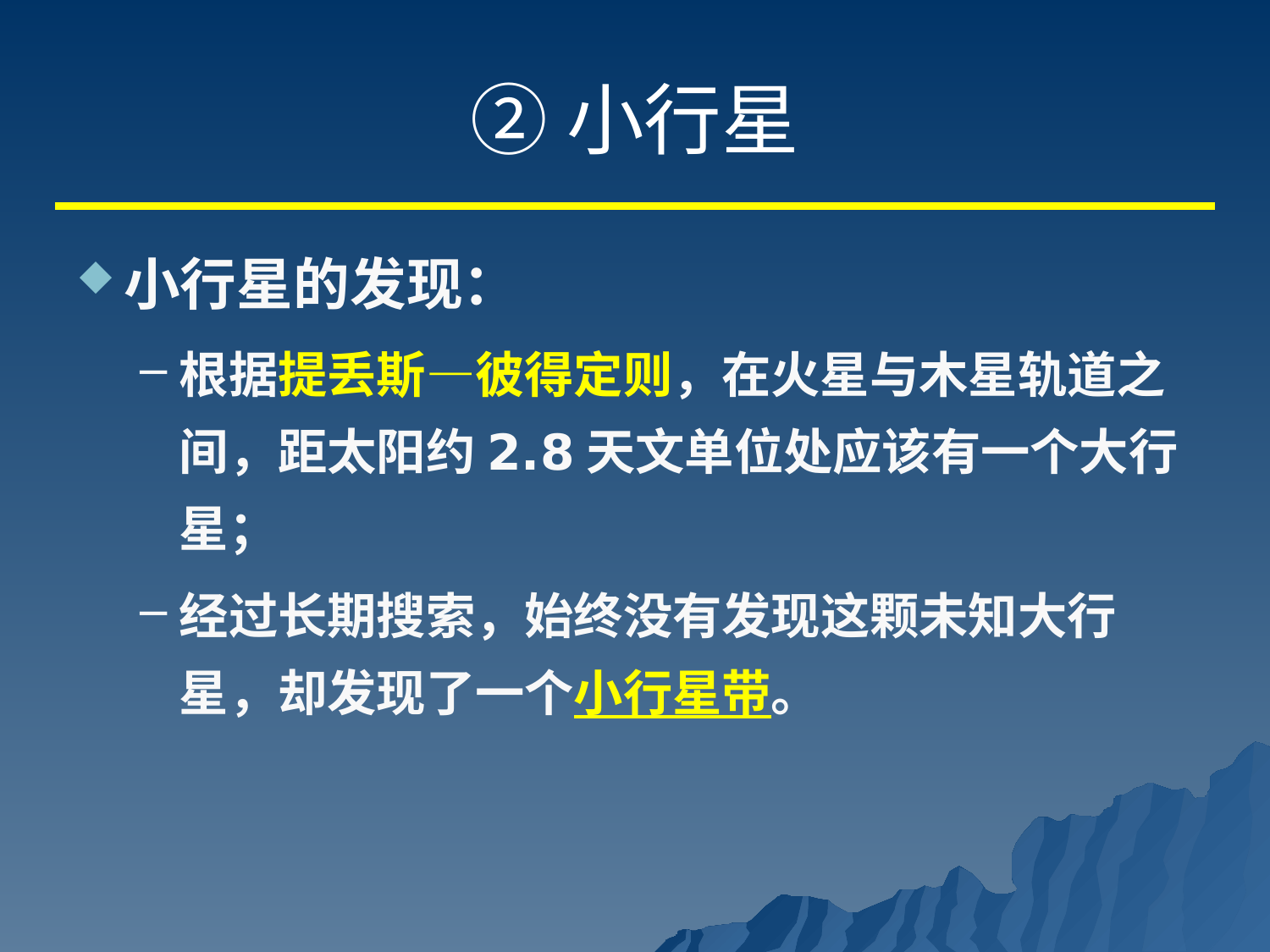

# ②小行星
小行星的发现：
根据提丢斯—彼得定则，在火星与木星轨道之间，距太阳约2.8天文单位处应该有一个大行星；
经过长期搜索，始终没有发现这颗未知大行星，却发现了一个小行星带。